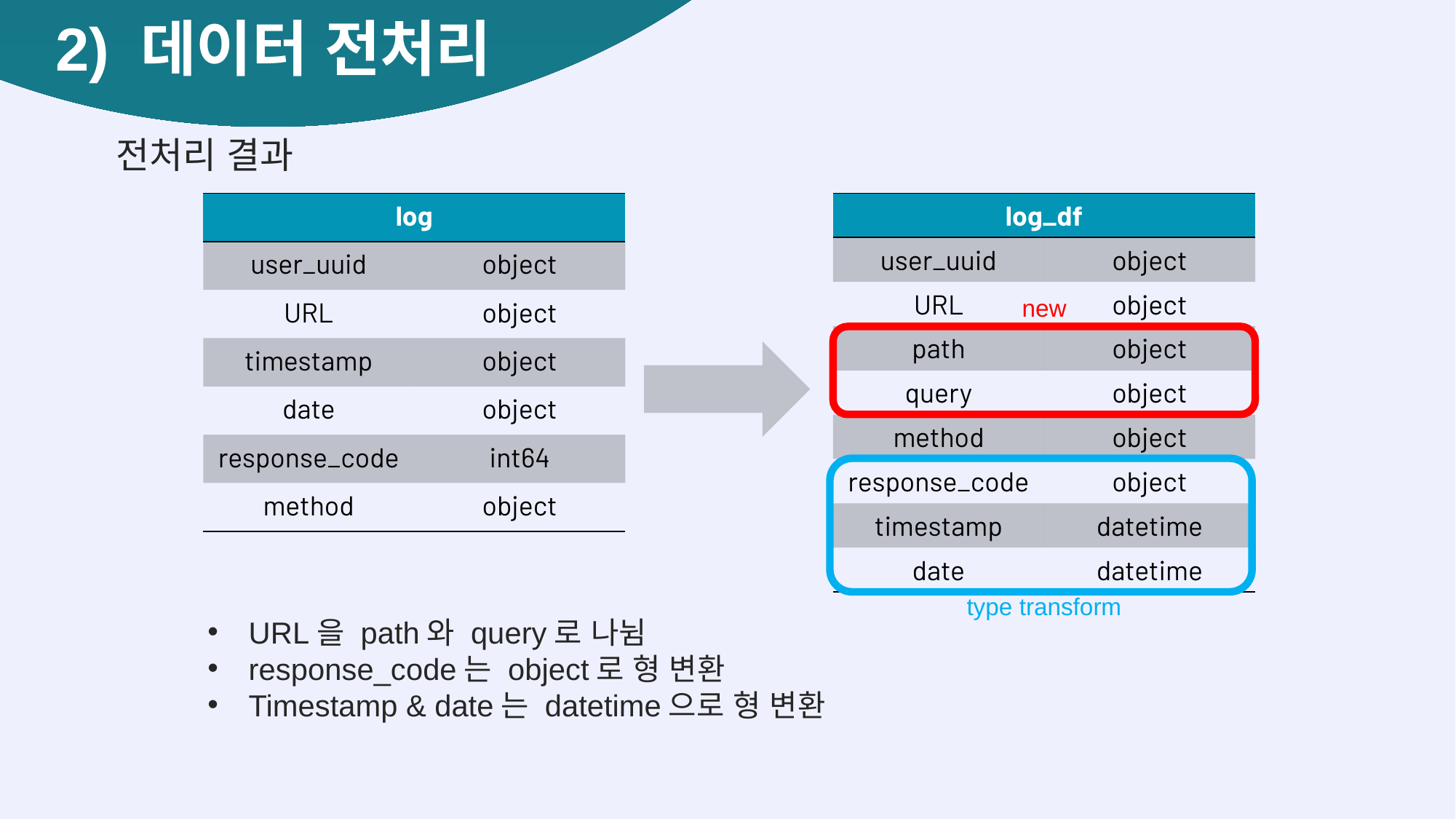

3) 퍼널 분석
2) 데이터 전처리
2) 데이터 전처리
전처리 결과
| log\_df |  |
| --- | --- |
| user\_uuid | object |
| URL | object |
| path | object |
| query | object |
| method | object |
| response\_code | object |
| timestamp | datetime |
| date | datetime |
| log |  |
| --- | --- |
| user\_uuid | object |
| URL | object |
| timestamp | object |
| date | object |
| response\_code | int64 |
| method | object |
new

type transform
URL을 path와 query로 나뉨
response_code는 object로 형 변환
Timestamp & date는 datetime으로 형 변환